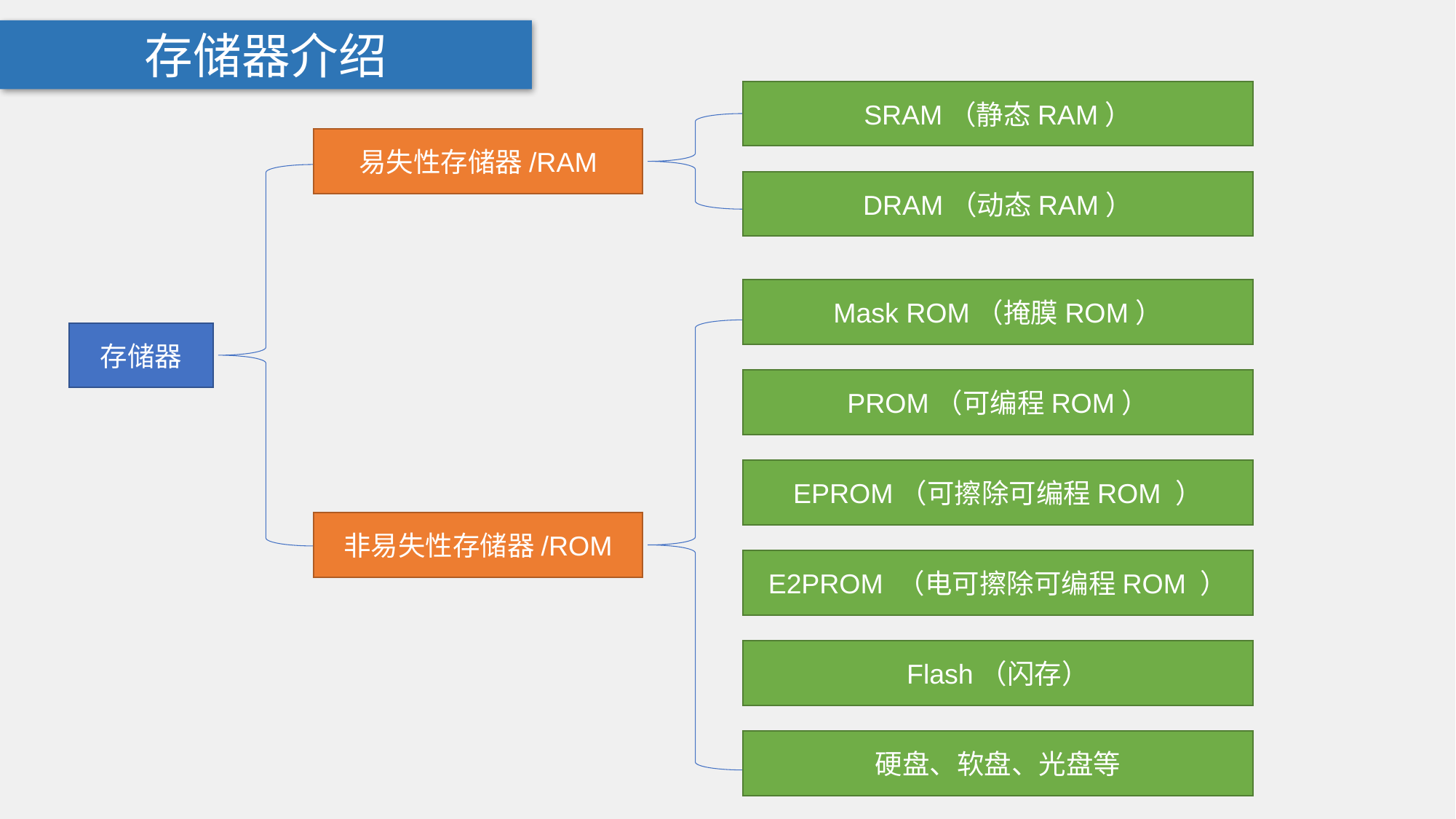

存储器介绍
SRAM（静态RAM）

易失性存储器/RAM

DRAM（动态RAM）
Mask ROM（掩膜ROM）

存储器
PROM（可编程ROM）
EPROM（可擦除可编程ROM ）
非易失性存储器/ROM
E2PROM （电可擦除可编程ROM ）
Flash（闪存）
硬盘、软盘、光盘等